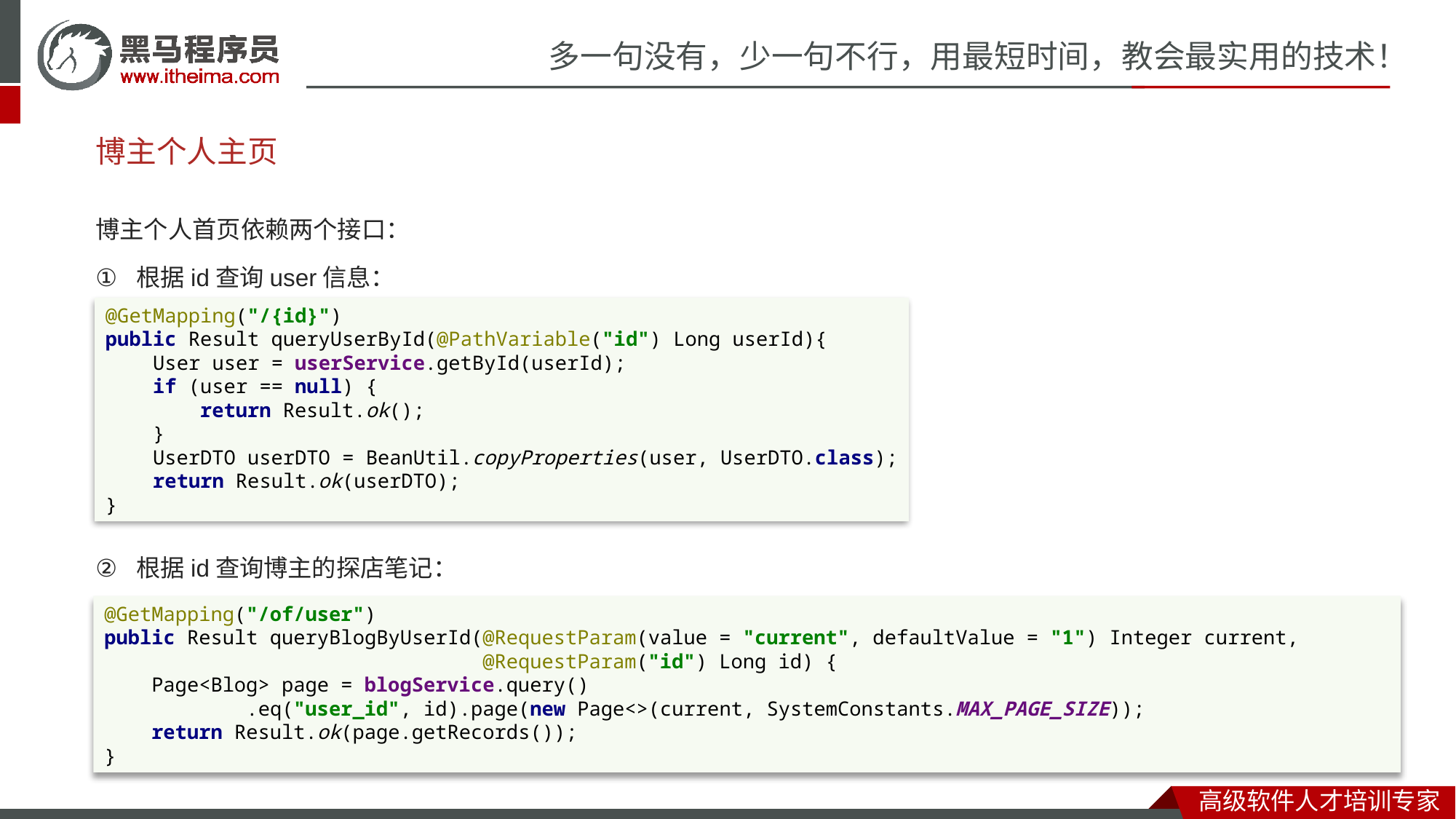

博主个人主页
博主个人首页依赖两个接口：
根据id查询user信息：

根据id查询博主的探店笔记：
@GetMapping("/{id}")
public Result queryUserById(@PathVariable("id") Long userId){
    User user = userService.getById(userId);
    if (user == null) {
        return Result.ok();
    }
    UserDTO userDTO = BeanUtil.copyProperties(user, UserDTO.class);
    return Result.ok(userDTO);
}
@GetMapping("/of/user")
public Result queryBlogByUserId(@RequestParam(value = "current", defaultValue = "1") Integer current,
                                @RequestParam("id") Long id) {
    Page<Blog> page = blogService.query()
            .eq("user_id", id).page(new Page<>(current, SystemConstants.MAX_PAGE_SIZE));
    return Result.ok(page.getRecords());
}